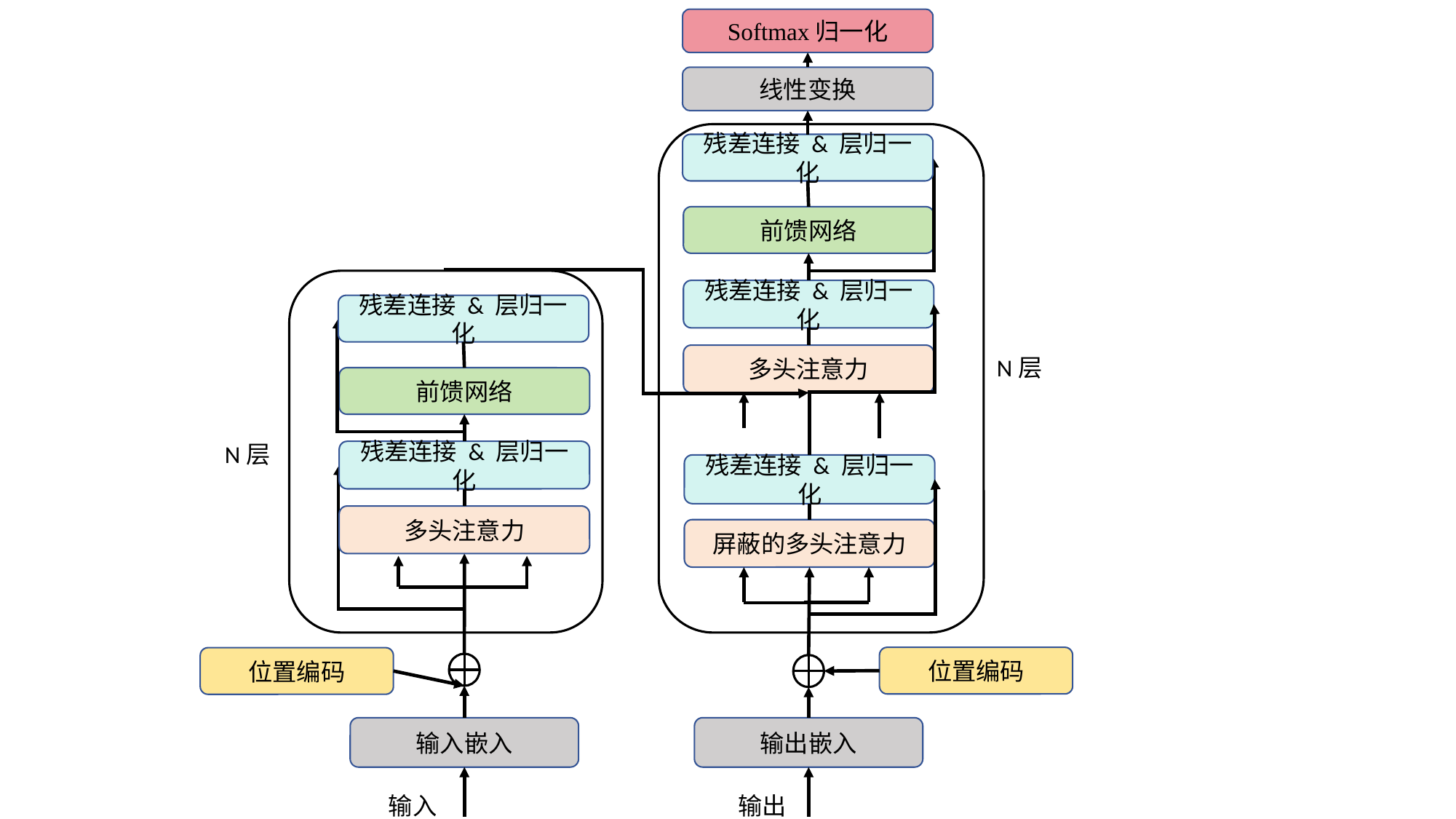

Softmax归一化
线性变换

残差连接 & 层归一化
前馈网络

残差连接 & 层归一化
残差连接 & 层归一化
多头注意力
N层
前馈网络
N层
残差连接 & 层归一化
残差连接 & 层归一化
多头注意力
屏蔽的多头注意力
位置编码
位置编码

输入嵌入
输出嵌入
输入
输出